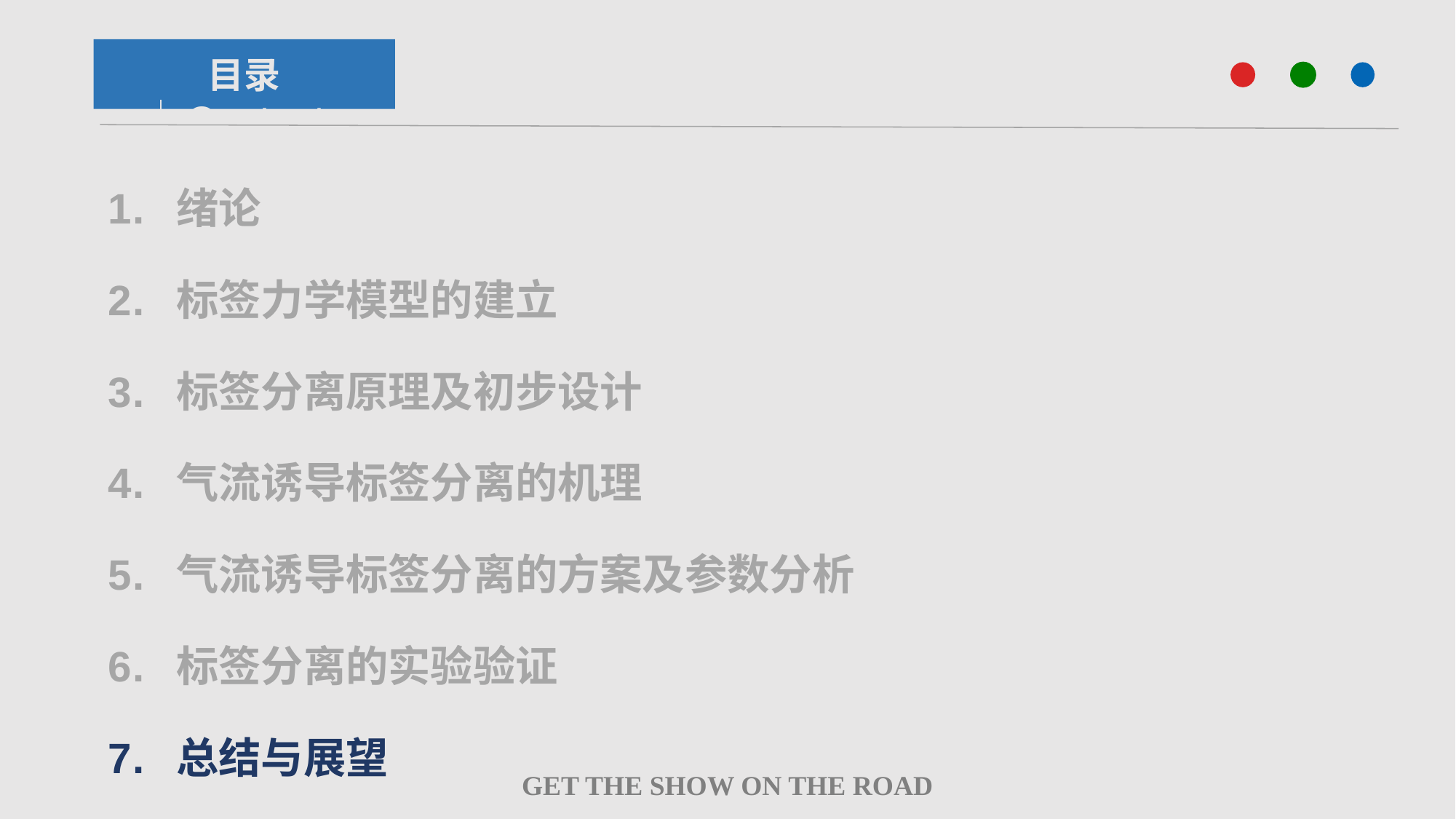

绪论
标签力学模型的建立
标签分离原理及初步设计
气流诱导标签分离的机理
气流诱导标签分离的方案及参数分析
标签分离的实验验证
总结与展望